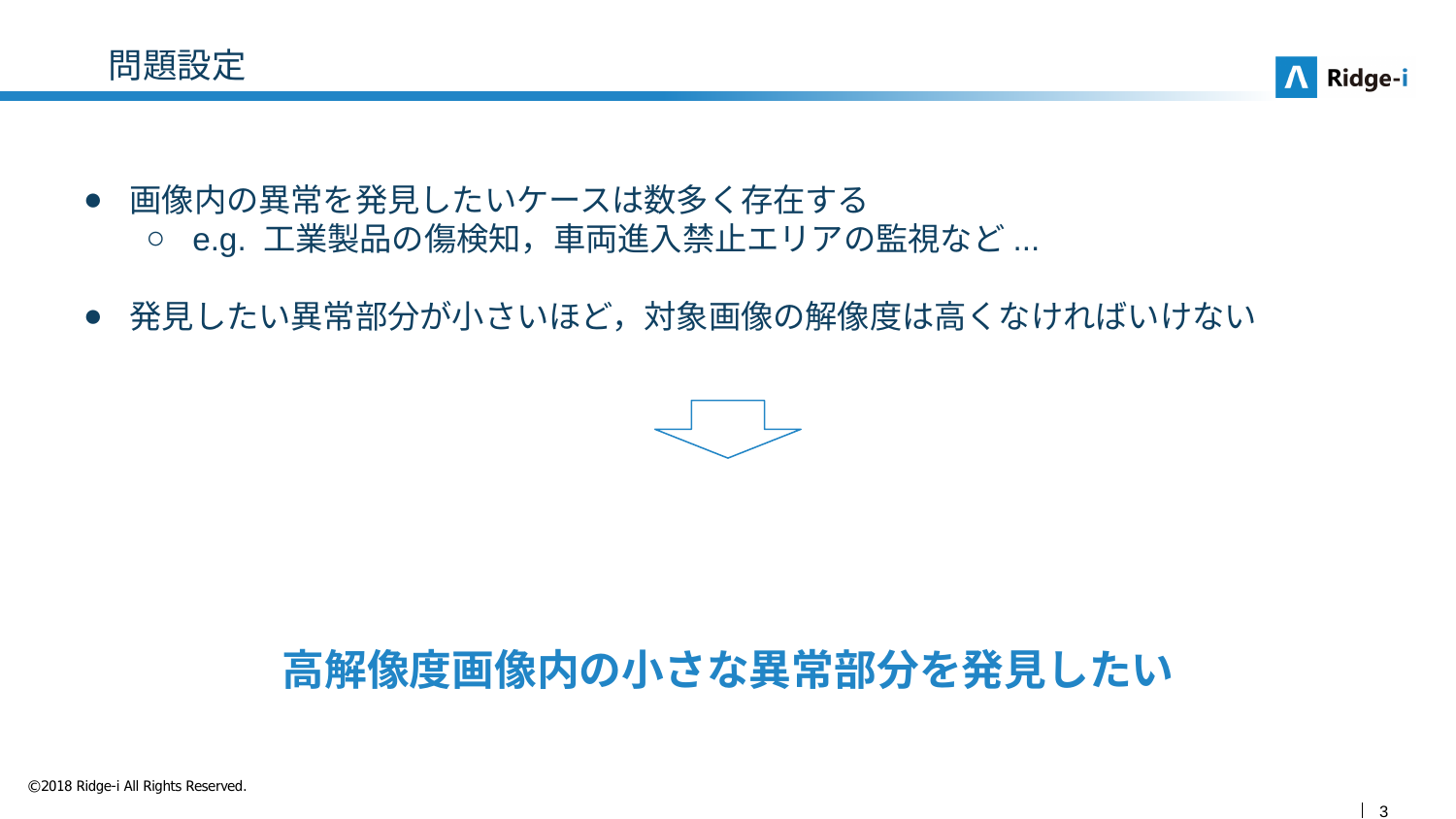

# 問題設定
画像内の異常を発見したいケースは数多く存在する
e.g. 工業製品の傷検知，車両進入禁止エリアの監視など...

発見したい異常部分が小さいほど，対象画像の解像度は高くなければいけない

高解像度画像内の小さな異常部分を発見したい